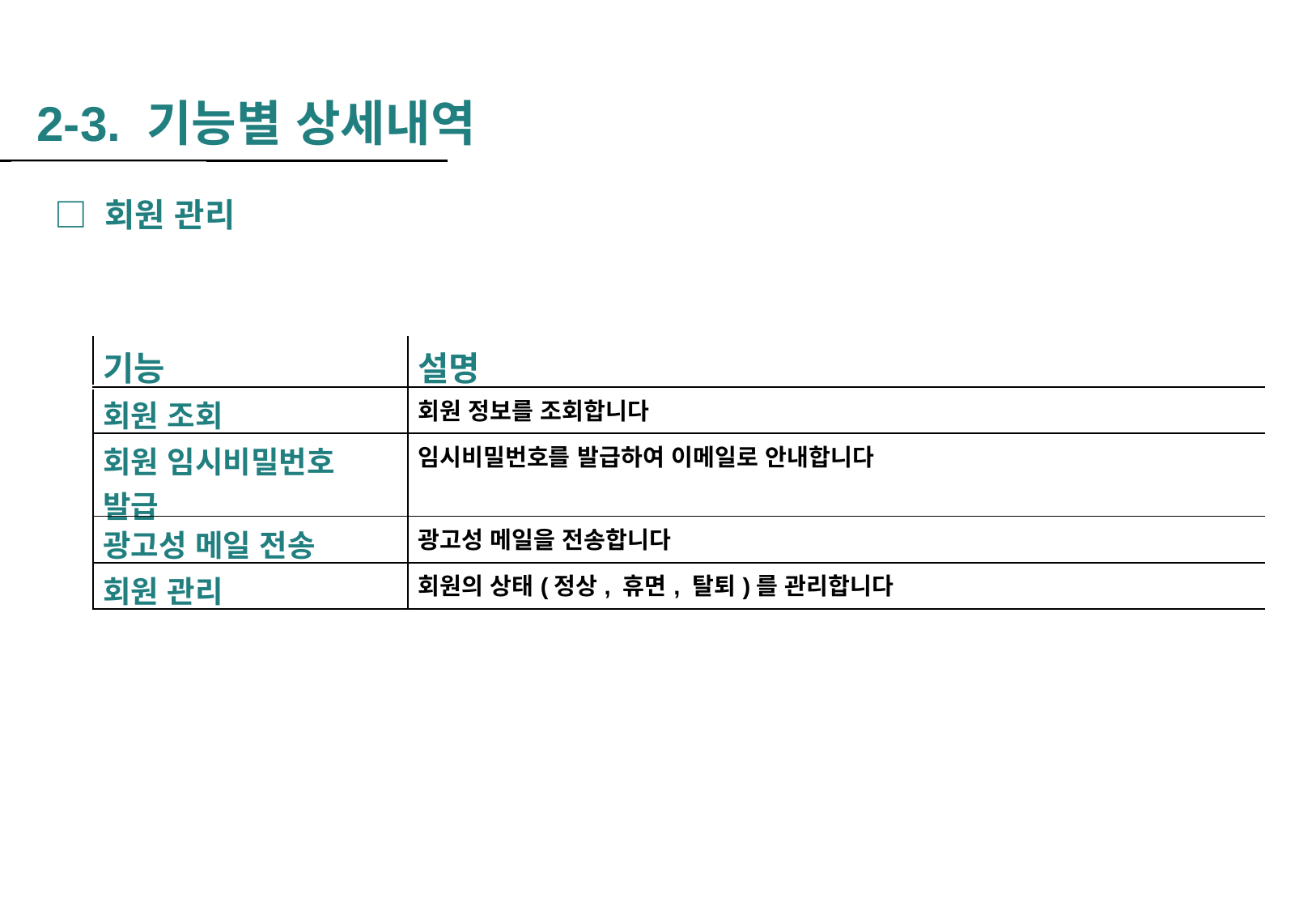

2-3. 기능별 상세내역

□ 회원 관리
|  | 기능 | 설명 |
| --- | --- | --- |
|  | 회원 조회 | 회원 정보를 조회합니다 |
|  | 회원 임시비밀번호 발급 | 임시비밀번호를 발급하여 이메일로 안내합니다 |
|  | 광고성 메일 전송 | 광고성 메일을 전송합니다 |
|  | 회원 관리 | 회원의 상태(정상, 휴면, 탈퇴)를 관리합니다 |